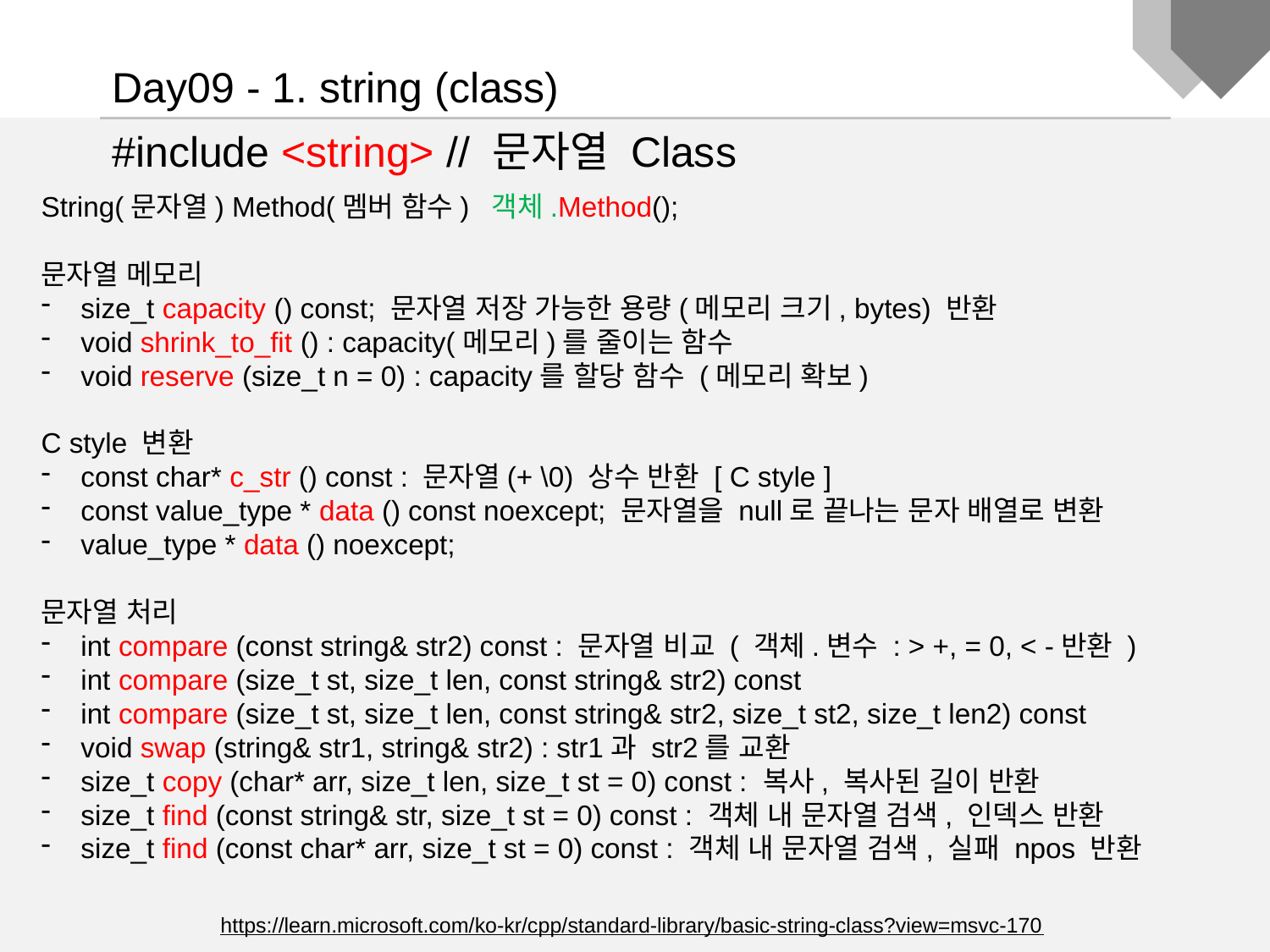

Day09 - 1. string (class)
#include <string> // 문자열 Class
String(문자열) Method(멤버 함수)  객체.Method();

문자열 메모리
size_t capacity () const; 문자열 저장 가능한 용량(메모리 크기, bytes) 반환
void shrink_to_fit () : capacity(메모리)를 줄이는 함수
void reserve (size_t n = 0) : capacity를 할당 함수 (메모리 확보)

C style 변환
const char* c_str () const : 문자열(+ \0) 상수 반환 [ C style ]
const value_type * data () const noexcept; 문자열을 null로 끝나는 문자 배열로 변환
value_type * data () noexcept;

문자열 처리
int compare (const string& str2) const : 문자열 비교 ( 객체.변수 : > +, = 0, < -반환 )
int compare (size_t st, size_t len, const string& str2) const
int compare (size_t st, size_t len, const string& str2, size_t st2, size_t len2) const
void swap (string& str1, string& str2) : str1과 str2를 교환
size_t copy (char* arr, size_t len, size_t st = 0) const : 복사, 복사된 길이 반환
size_t find (const string& str, size_t st = 0) const : 객체 내 문자열 검색, 인덱스 반환
size_t find (const char* arr, size_t st = 0) const : 객체 내 문자열 검색, 실패 npos 반환
https://learn.microsoft.com/ko-kr/cpp/standard-library/basic-string-class?view=msvc-170